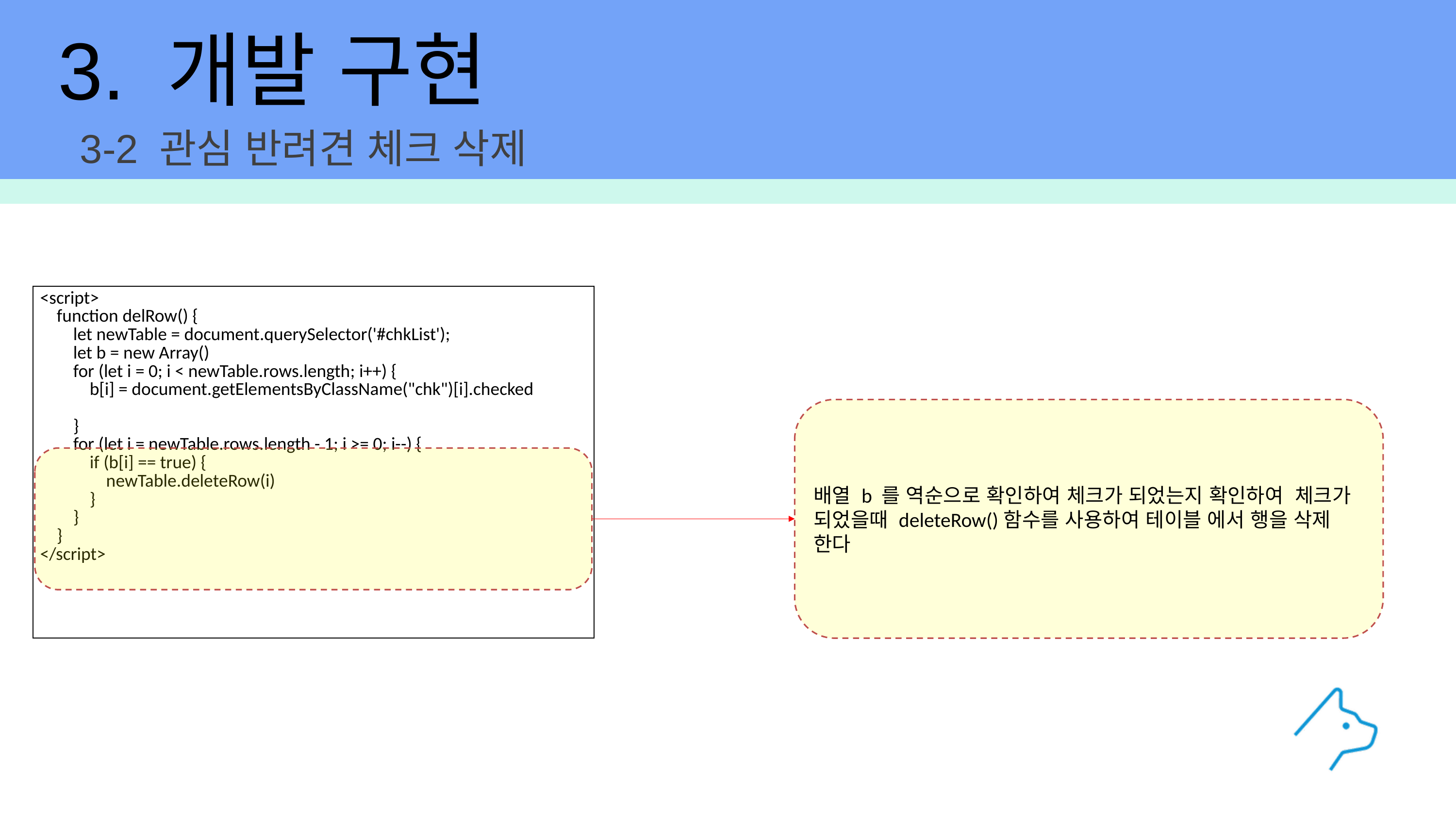

3. 개발 구현
3-2 관심 반려견 체크 삭제
| <script>     function delRow() {         let newTable = document.querySelector('#chkList');         let b = new Array()         for (let i = 0; i < newTable.rows.length; i++) {             b[i] = document.getElementsByClassName("chk")[i].checked         }         for (let i = newTable.rows.length - 1; i >= 0; i--) {             if (b[i] == true) {                 newTable.deleteRow(i)             }         }     } </script> |
| --- |
배열 b 를 역순으로 확인하여 체크가 되었는지 확인하여  체크가 되었을때 deleteRow()함수를 사용하여 테이블 에서 행을 삭제 한다